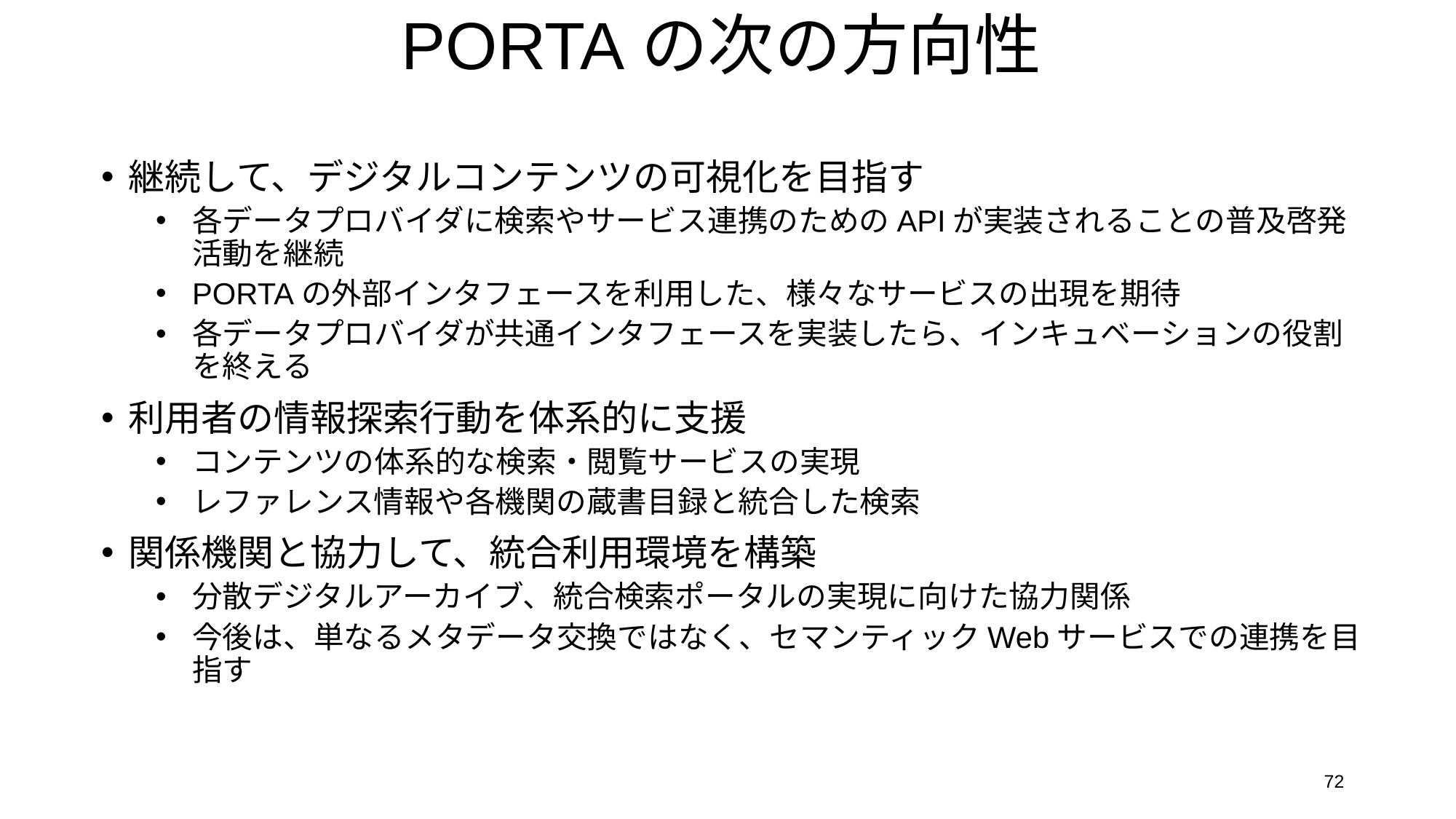

# PORTAの次の方向性
継続して、デジタルコンテンツの可視化を目指す
各データプロバイダに検索やサービス連携のためのAPIが実装されることの普及啓発活動を継続
PORTAの外部インタフェースを利用した、様々なサービスの出現を期待
各データプロバイダが共通インタフェースを実装したら、インキュベーションの役割を終える
利用者の情報探索行動を体系的に支援
コンテンツの体系的な検索・閲覧サービスの実現
レファレンス情報や各機関の蔵書目録と統合した検索
関係機関と協力して、統合利用環境を構築
分散デジタルアーカイブ、統合検索ポータルの実現に向けた協力関係
今後は、単なるメタデータ交換ではなく、セマンティックWebサービスでの連携を目指す
72